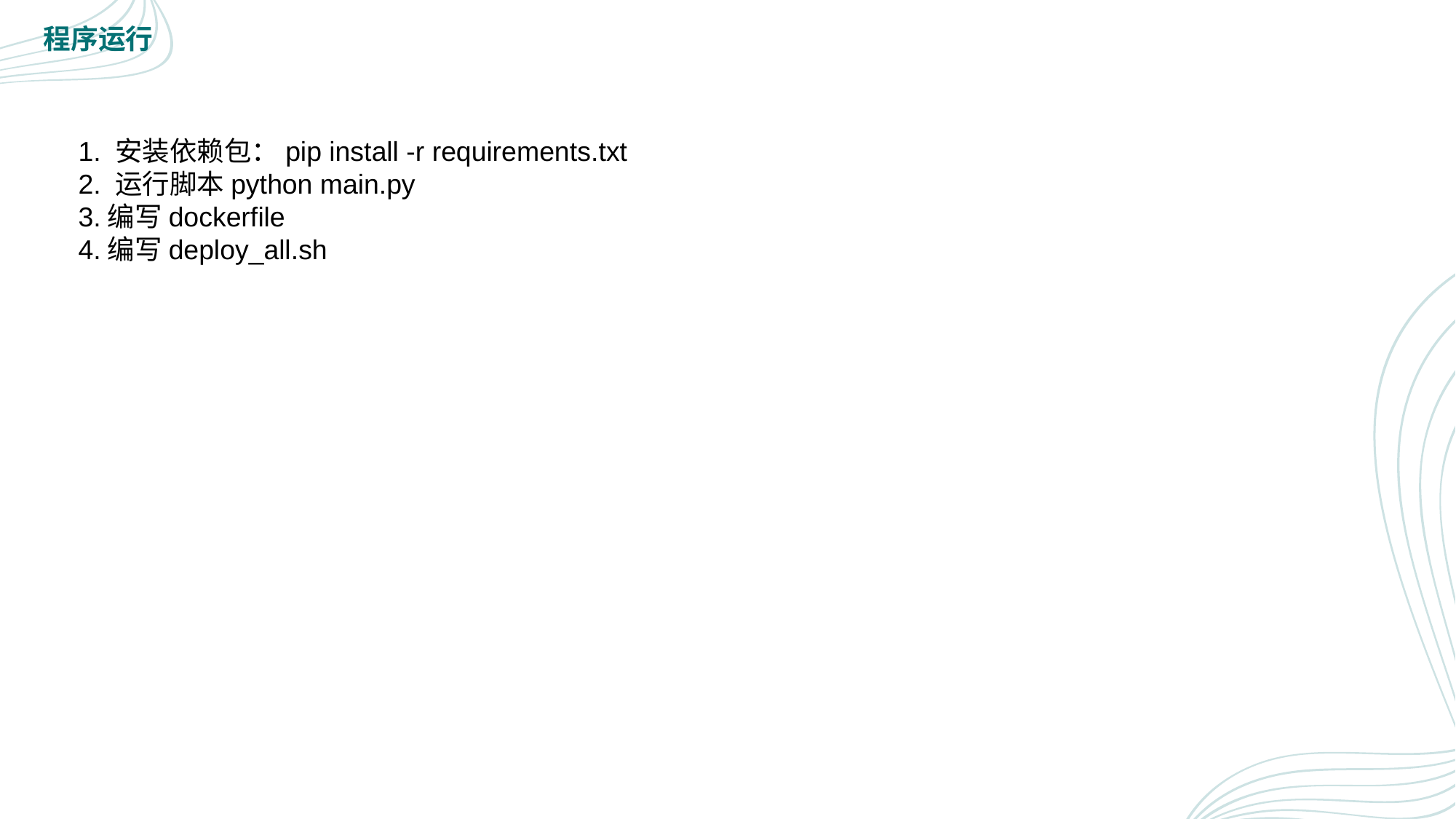

程序运行
1. 安装依赖包：pip install -r requirements.txt
2. 运行脚本python main.py
3.编写dockerfile
4.编写deploy_all.sh